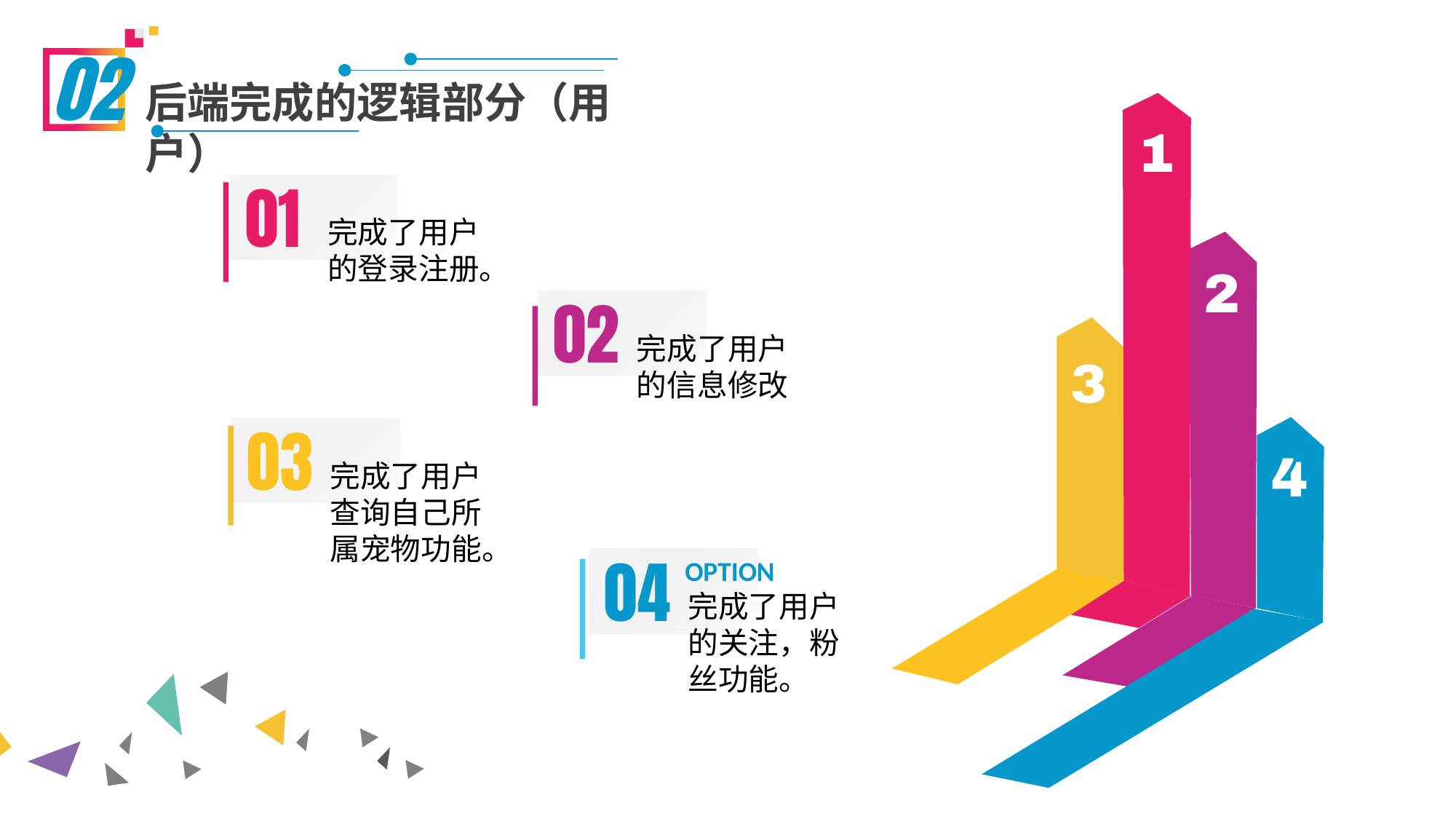

02

后端完成的逻辑部分（用户）

1

01

完成了用户的登录注册。

2
02

完成了用户的信息修改

3

03

完成了用户查询自己所属宠物功能。

4
04
OPTION

完成了用户的关注，粉丝功能。